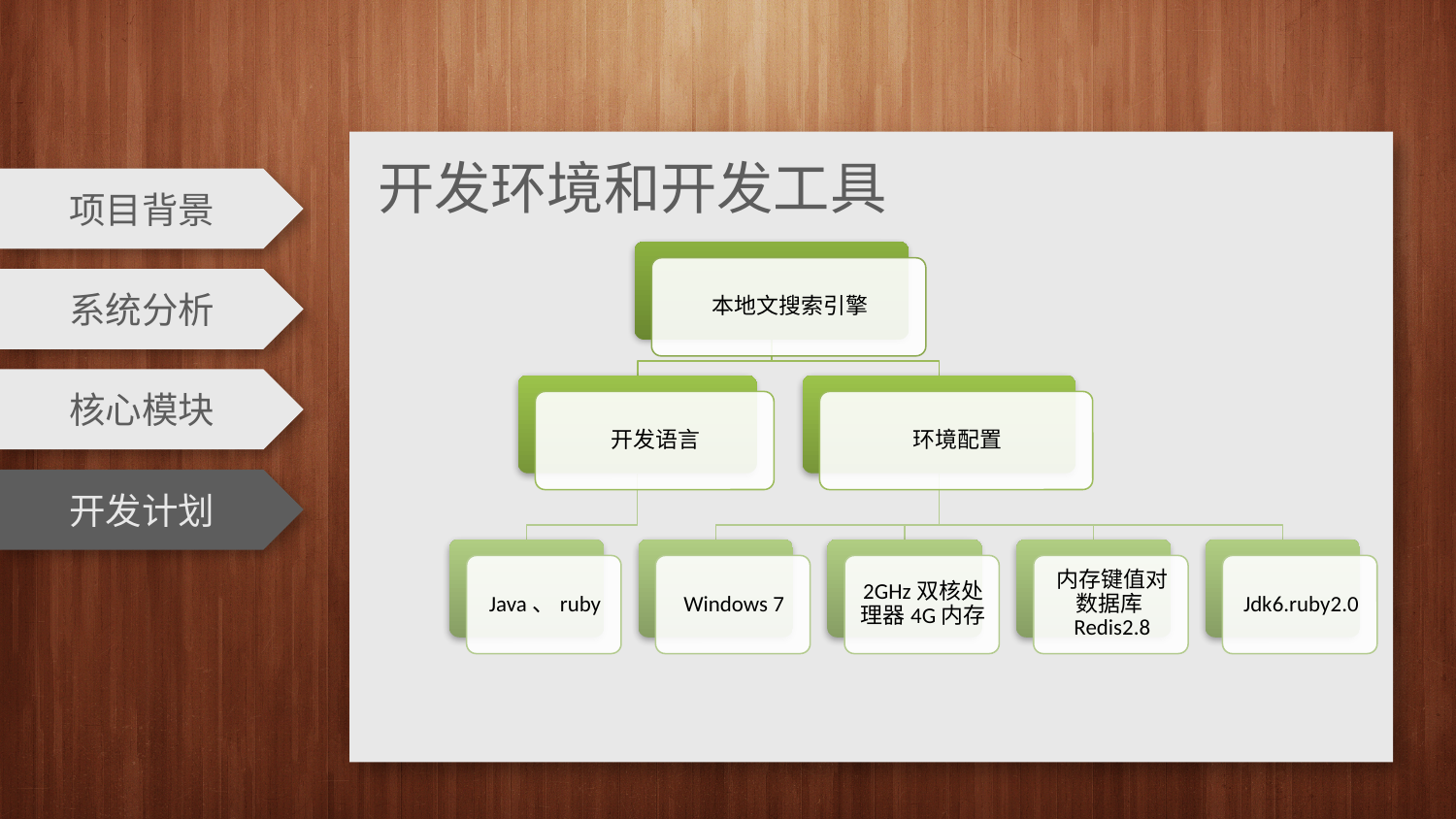

本地文搜索引擎
开发语言
Java、ruby
环境配置
Windows 7
2GHz双核处理器4G内存
内存键值对数据库Redis2.8
Jdk6.ruby2.0

开发环境和开发工具
项目背景
系统分析
核心模块
开发计划